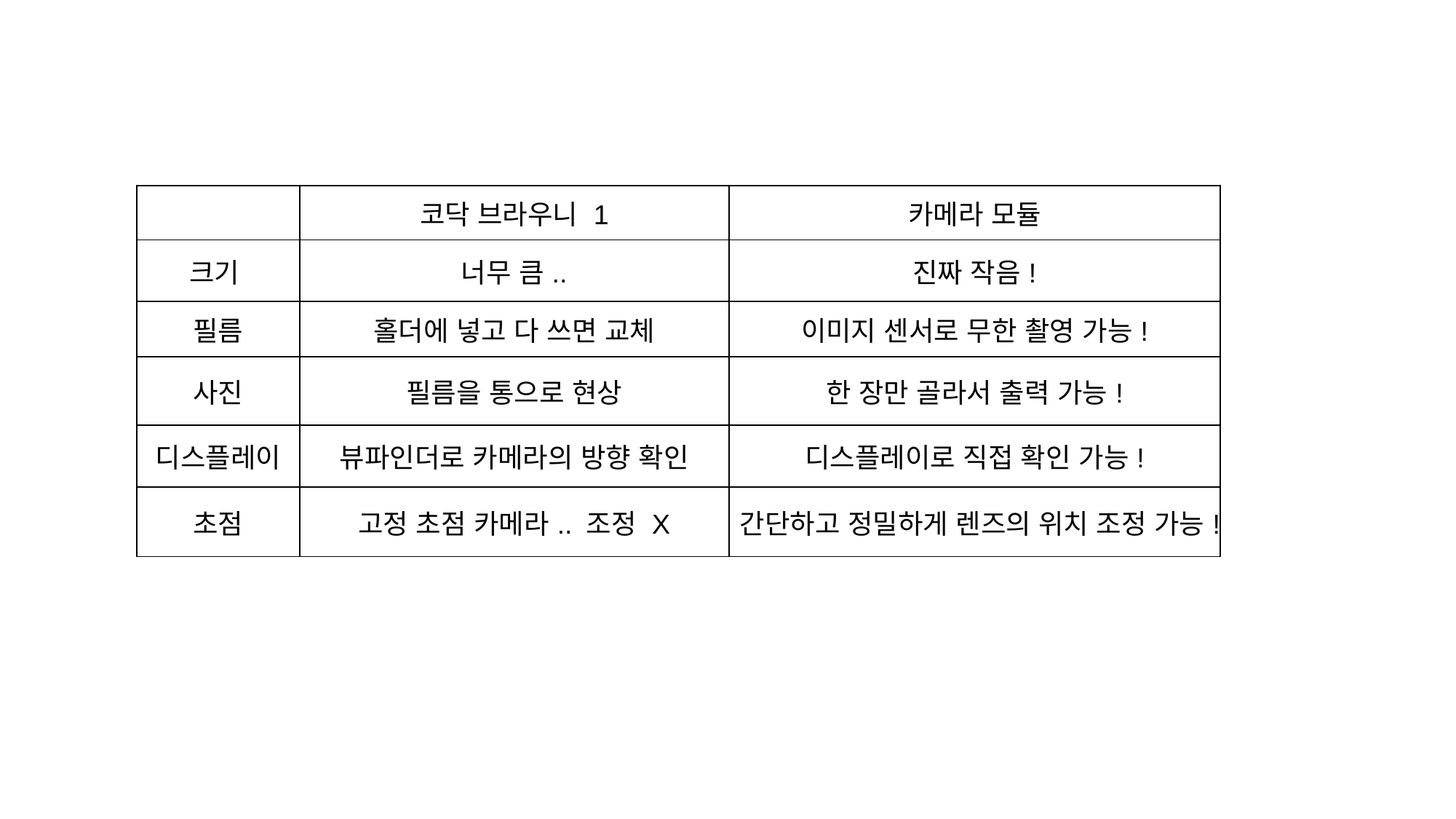

|  | 코닥 브라우니 1 | 카메라 모듈 |
| --- | --- | --- |
| 크기 | 너무 큼.. | 진짜 작음! |
| 필름 | 홀더에 넣고 다 쓰면 교체 | 이미지 센서로 무한 촬영 가능! |
| 사진 | 필름을 통으로 현상 | 한 장만 골라서 출력 가능! |
| 디스플레이 | 뷰파인더로 카메라의 방향 확인 | 디스플레이로 직접 확인 가능! |
| 초점 | 고정 초점 카메라.. 조정 X | 간단하고 정밀하게 렌즈의 위치 조정 가능! |